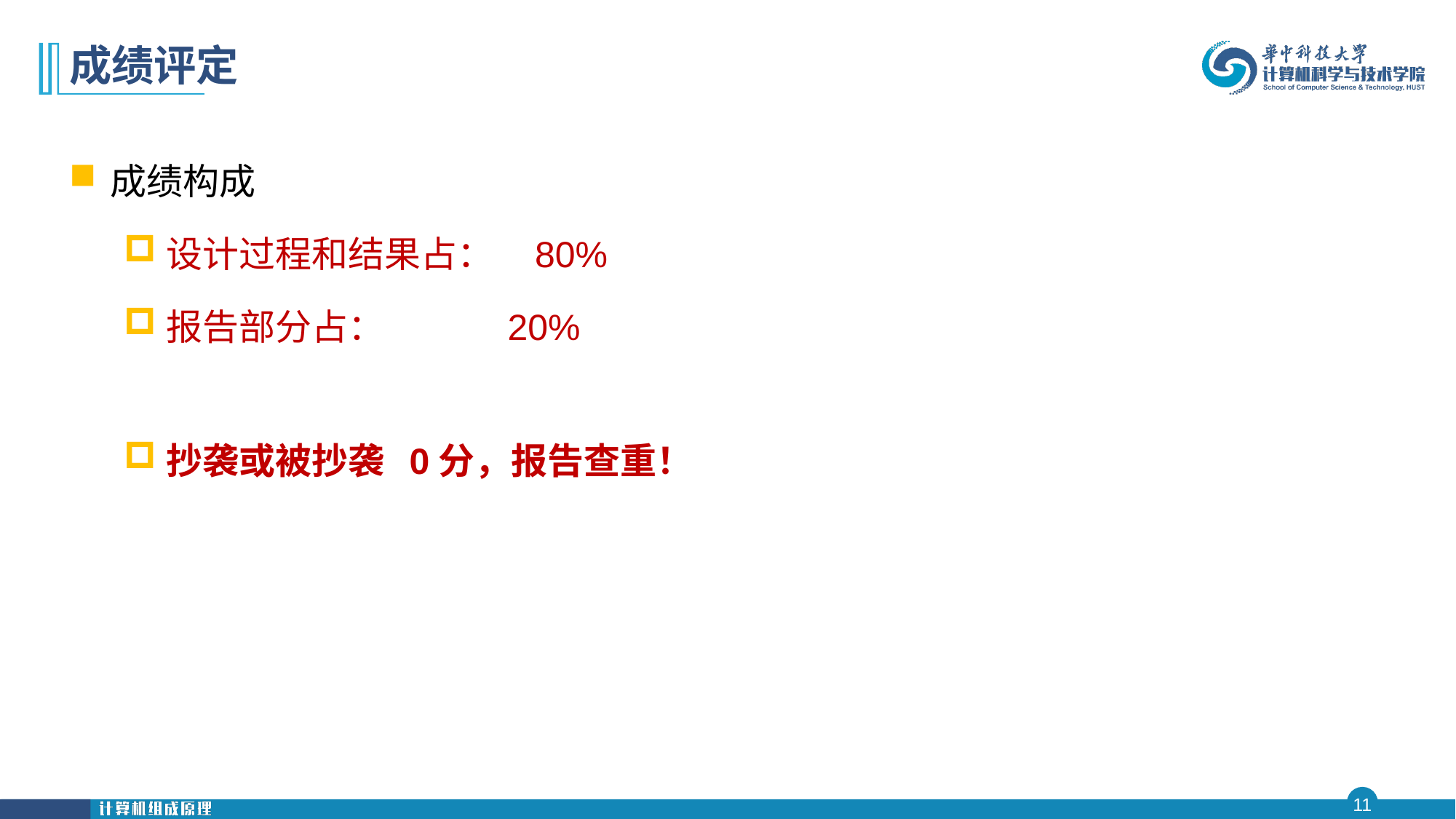

# 成绩评定
成绩构成
设计过程和结果占：    80%
报告部分占：              20%

抄袭或被抄袭  0分，报告查重！

缺勤1/3记，无最终成绩。